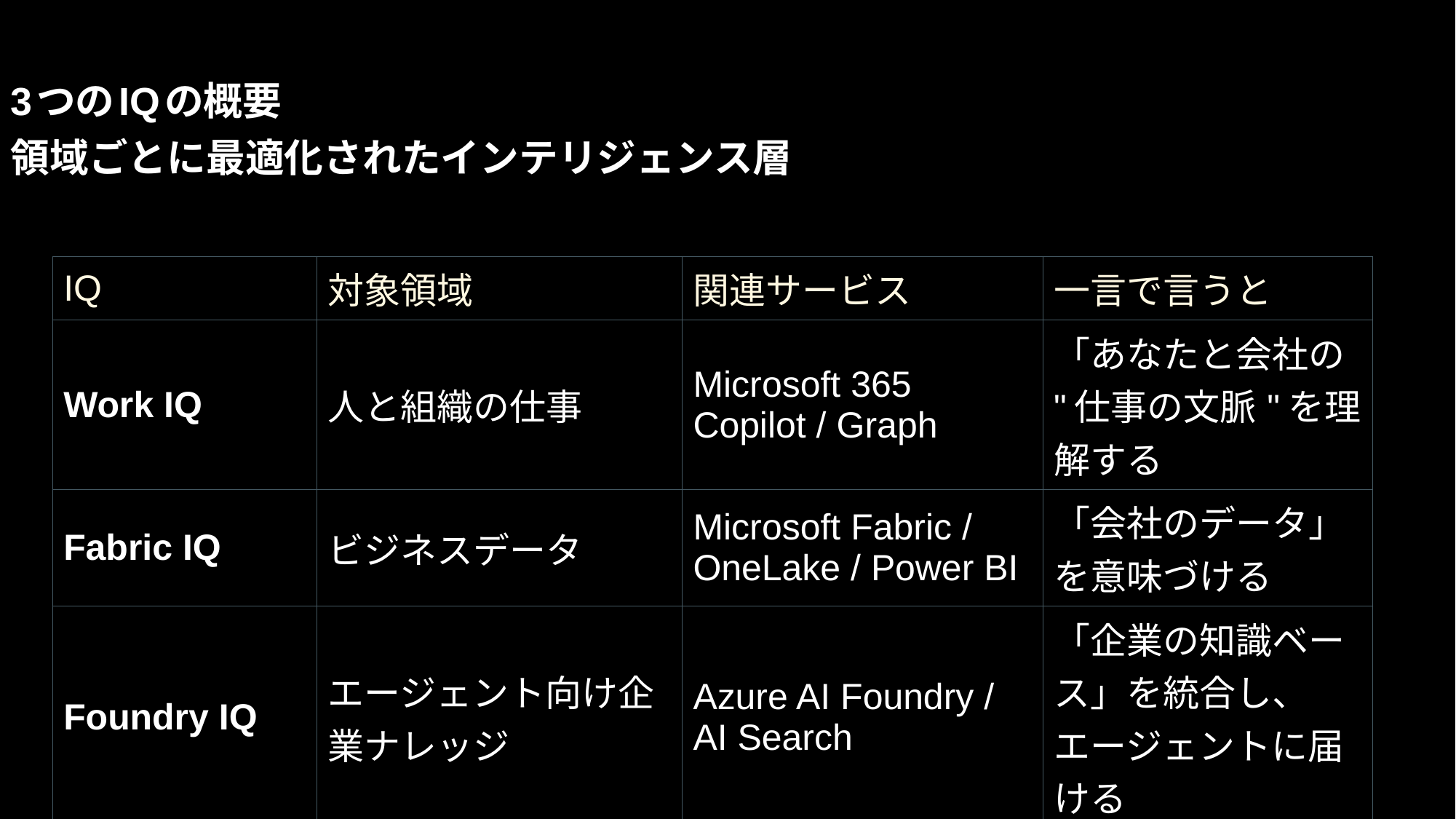

3つのIQの概要
領域ごとに最適化されたインテリジェンス層
| IQ | 対象領域 | 関連サービス | 一言で言うと |
| --- | --- | --- | --- |
| Work IQ | 人と組織の仕事 | Microsoft 365 Copilot / Graph | 「あなたと会社の"仕事の文脈"を理解する |
| Fabric IQ | ビジネスデータ | Microsoft Fabric / OneLake / Power BI | 「会社のデータ」を意味づける |
| Foundry IQ | エージェント向け企業ナレッジ | Azure AI Foundry / AI Search | 「企業の知識ベース」を統合し、エージェントに届ける |